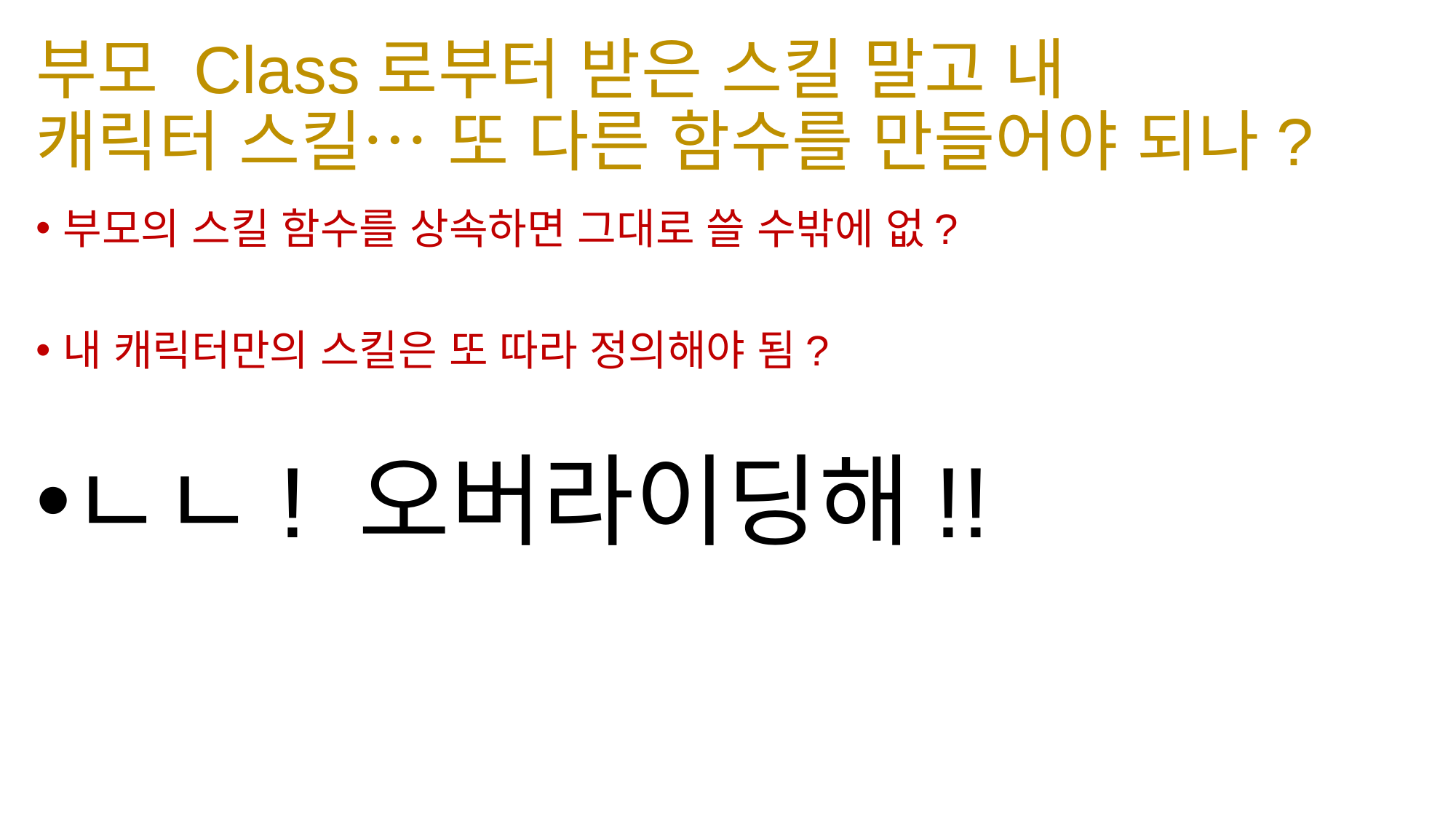

# 부모 Class로부터 받은 스킬 말고 내 캐릭터 스킬… 또 다른 함수를 만들어야 되나?
부모의 스킬 함수를 상속하면 그대로 쓸 수밖에 없?

내 캐릭터만의 스킬은 또 따라 정의해야 됨?

ㄴㄴ! 오버라이딩해!!